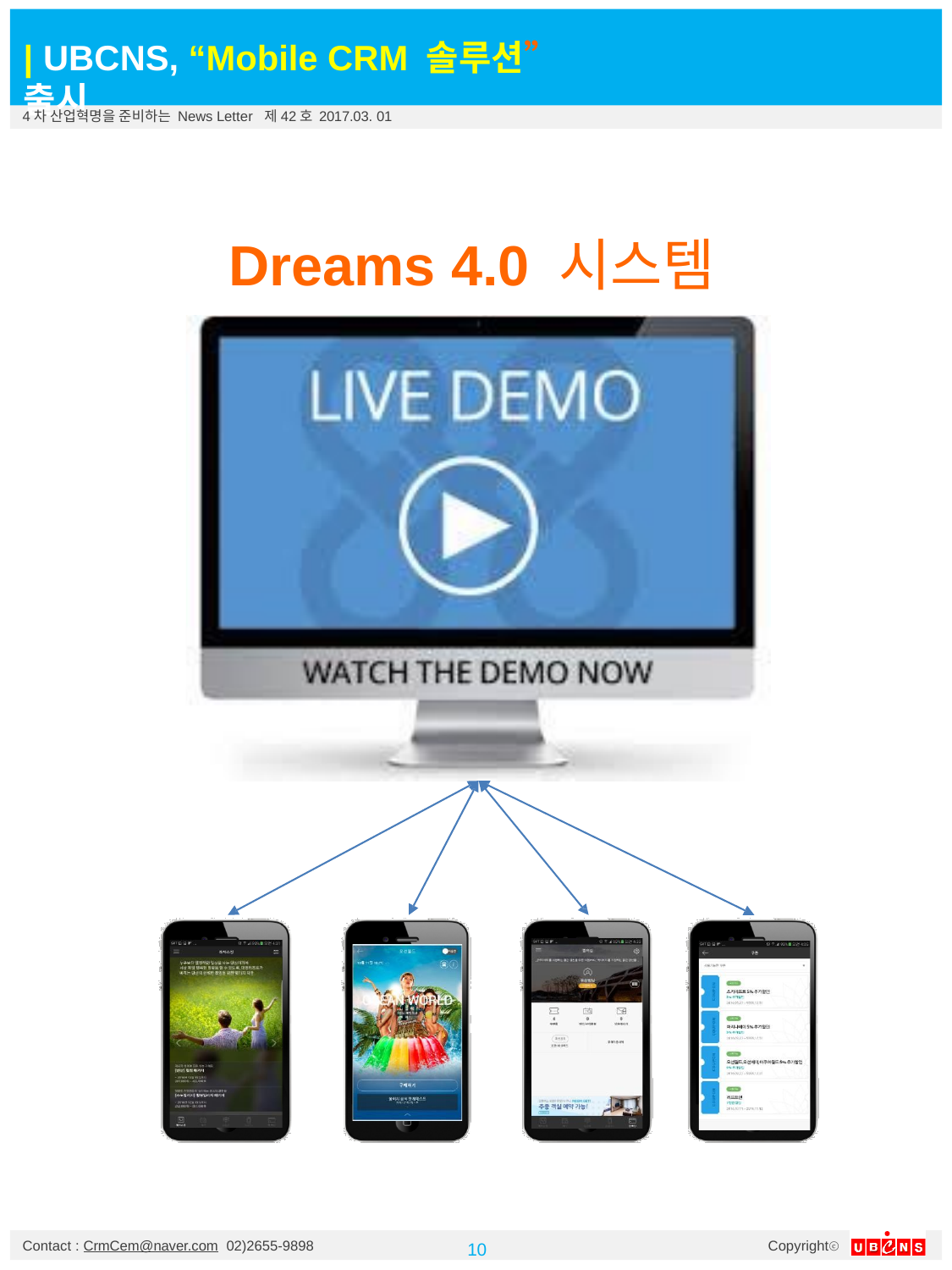

| UBCNS, “Mobile CRM 솔루션” 출시
4차 산업혁명을 준비하는 News Letter  제42호 2017.03. 01
Dreams 4.0 시스템

Contact : CrmCem@naver.com 02)2655-9898
Copyrightⓒ
10